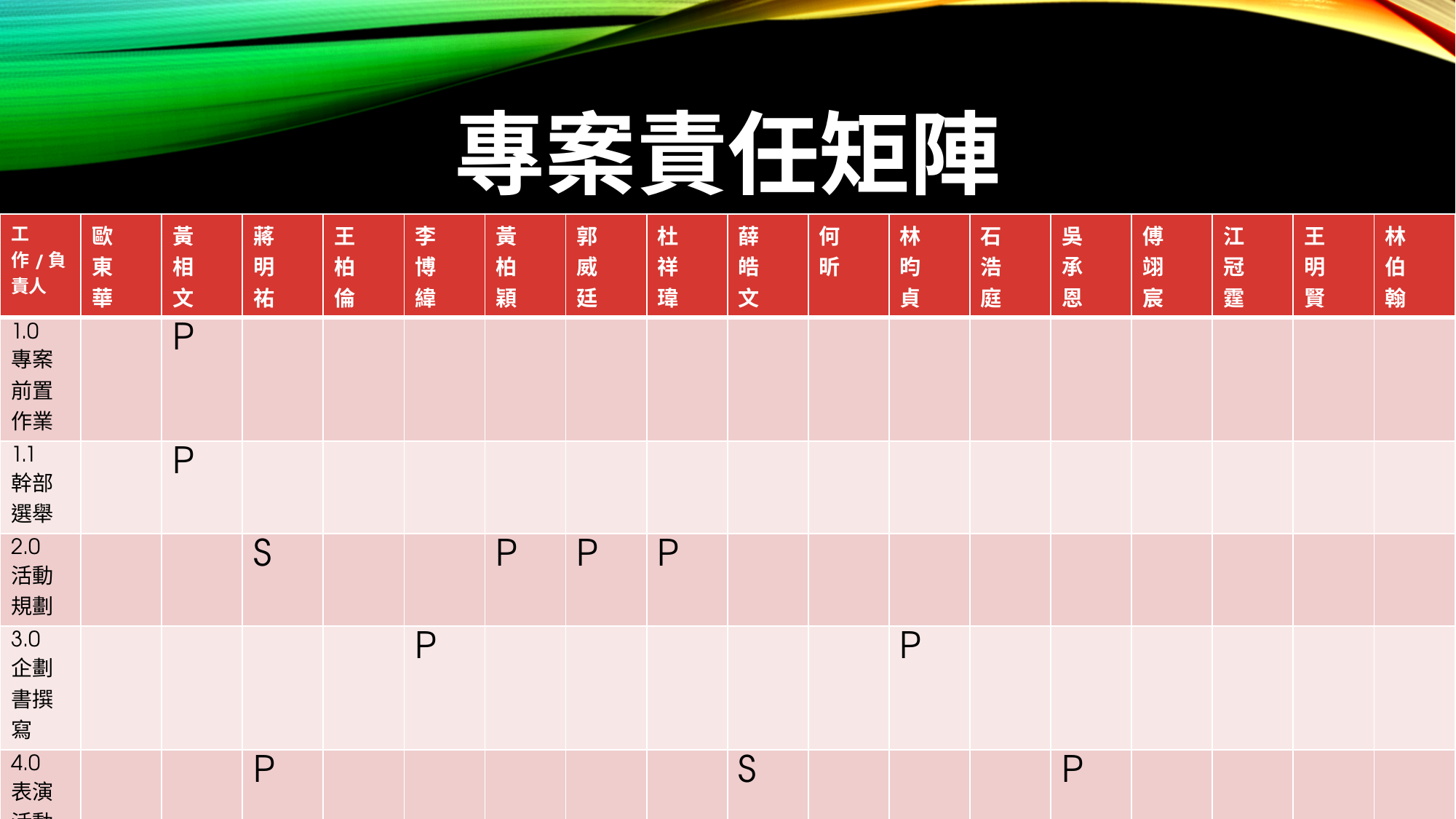

# 專案責任矩陣
| 工作/負責人 | 歐 東 華 | 黃 相 文 | 蔣 明 祐 | 王 柏 倫 | 李 博 緯 | 黃 柏 穎 | 郭 威 廷 | 杜 祥 瑋 | 薛 皓 文 | 何 昕 | 林 昀 貞 | 石 浩 庭 | 吳 承 恩 | 傅 翊 宸 | 江 冠 霆 | 王 明 賢 | 林 伯 翰 |
| --- | --- | --- | --- | --- | --- | --- | --- | --- | --- | --- | --- | --- | --- | --- | --- | --- | --- |
| 1.0 專案前置作業 |  | P |  |  |  |  |  |  |  |  |  |  |  |  |  |  |  |
| 1.1 幹部選舉 |  | P |  |  |  |  |  |  |  |  |  |  |  |  |  |  |  |
| 2.0 活動規劃 |  |  | S |  |  | P | P | P |  |  |  |  |  |  |  |  |  |
| 3.0 企劃書撰寫 |  |  |  |  | P |  |  |  |  |  | P |  |  |  |  |  |  |
| 4.0 表演活動接洽 |  |  | P |  |  |  |  |  | S |  |  |  | P |  |  |  |  |